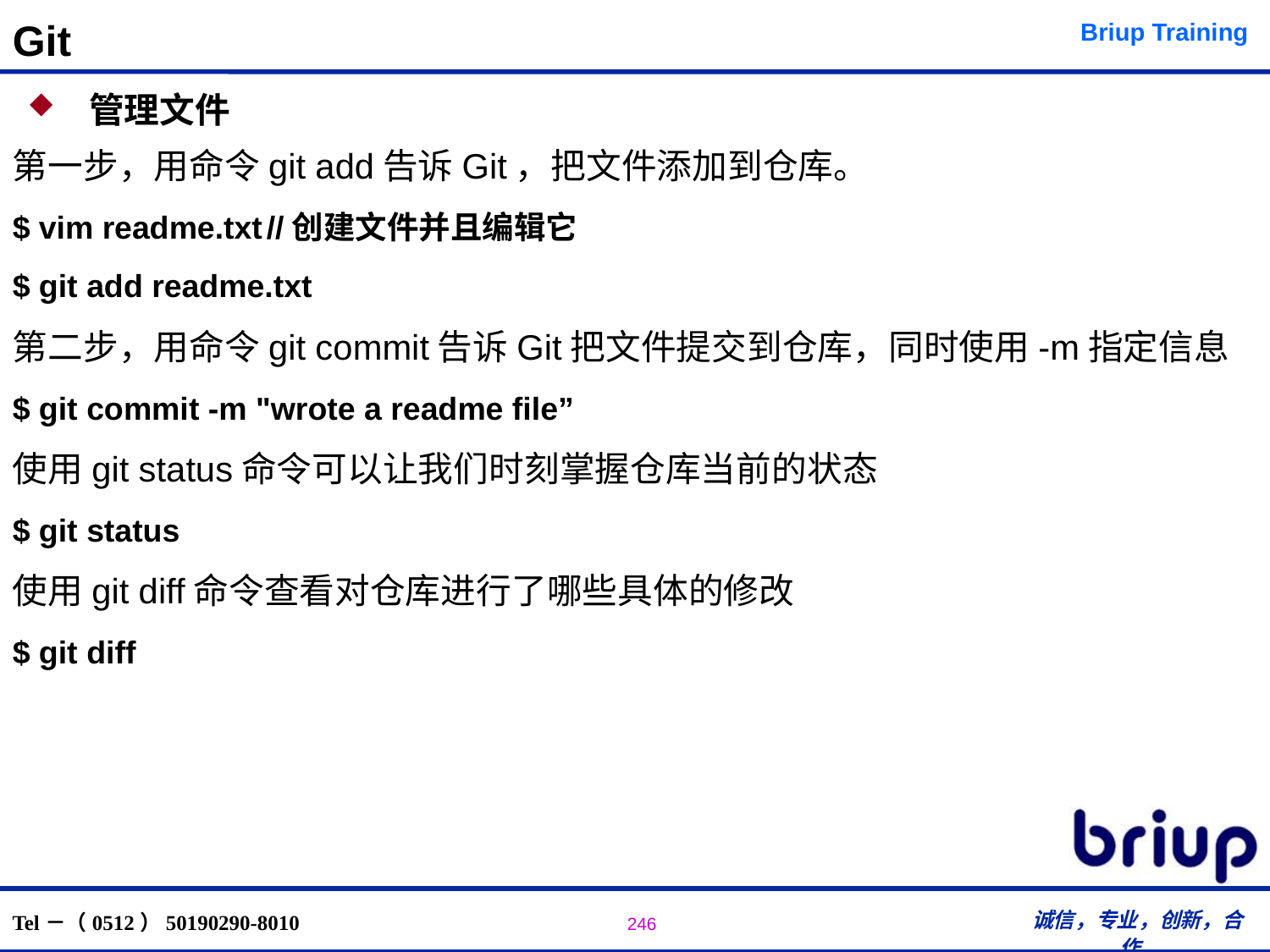

# Git
 管理文件
第一步，用命令git add告诉Git，把文件添加到仓库。
$ vim readme.txt	//创建文件并且编辑它
$ git add readme.txt
第二步，用命令git commit告诉Git把文件提交到仓库，同时使用-m指定信息
$ git commit -m "wrote a readme file”
使用git status命令可以让我们时刻掌握仓库当前的状态
$ git status
使用git diff命令查看对仓库进行了哪些具体的修改
$ git diff